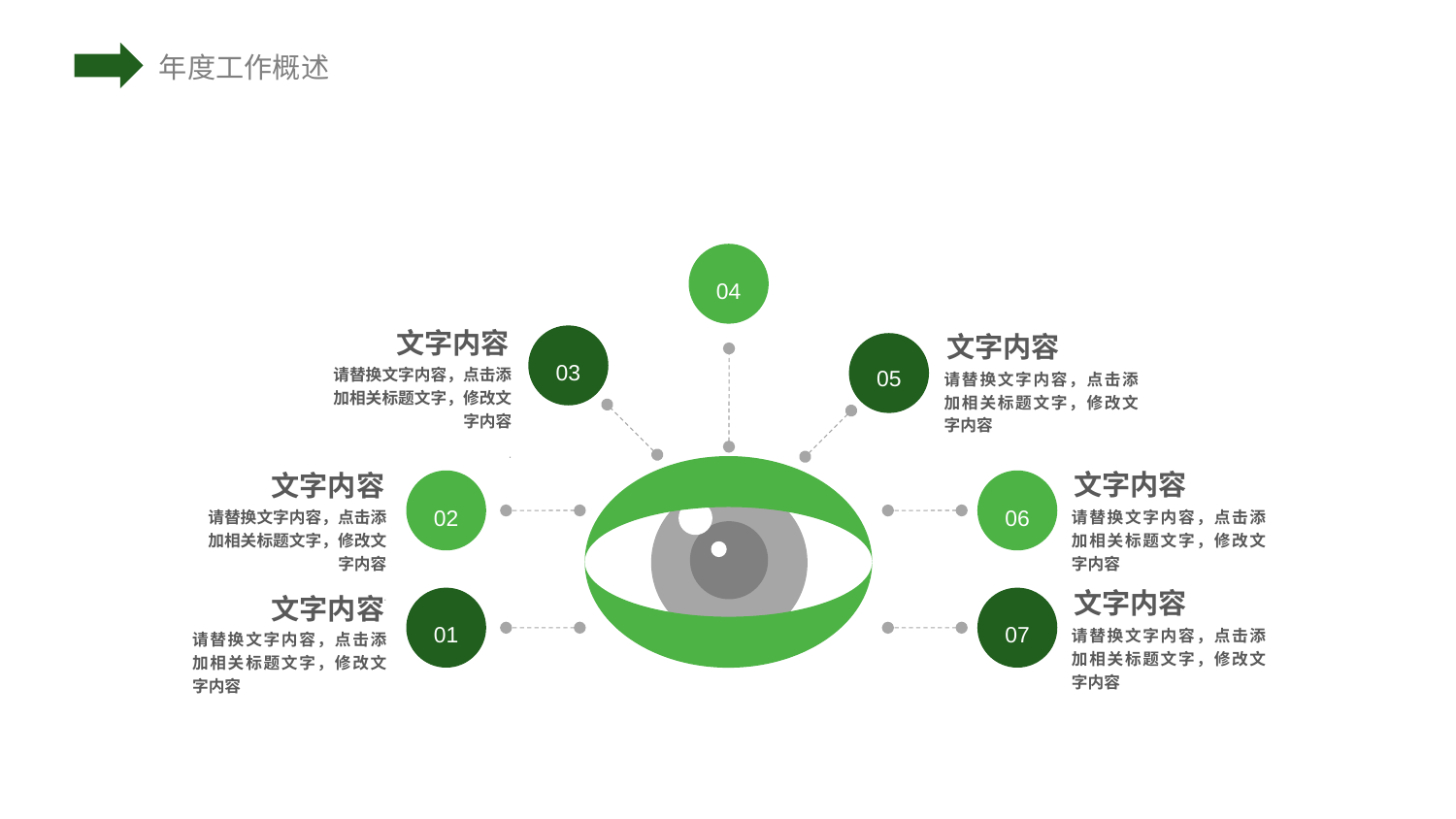

04

文字内容
文字内容

03

05
请替换文字内容，点击添加相关标题文字，修改文字内容
.
请替换文字内容，点击添加相关标题文字，修改文字内容

文字内容
文字内容

02
06
请替换文字内容，点击添加相关标题文字，修改文字内容
.
请替换文字内容，点击添加相关标题文字，修改文字内容

文字内容
文字内容
01
07
请替换文字内容，点击添加相关标题文字，修改文字内容
请替换文字内容，点击添加相关标题文字，修改文字内容